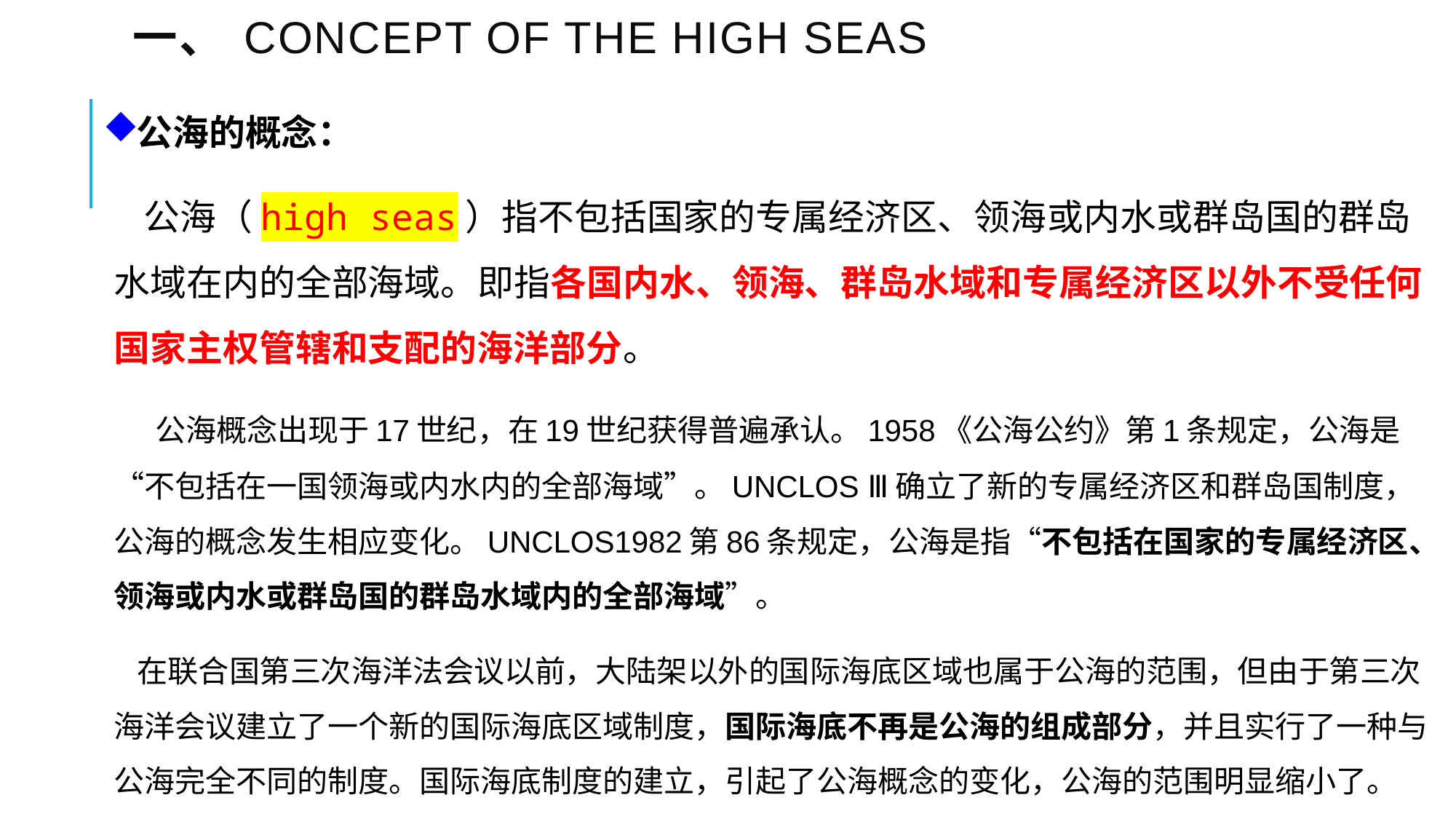

# 一、 Concept of The High Seas
公海的概念：
    公海（high seas）指不包括国家的专属经济区、领海或内水或群岛国的群岛水域在内的全部海域。即指各国内水、领海、群岛水域和专属经济区以外不受任何国家主权管辖和支配的海洋部分。
      公海概念出现于17世纪，在19世纪获得普遍承认。1958《公海公约》第1条规定，公海是“不包括在一国领海或内水内的全部海域”。UNCLOS Ⅲ确立了新的专属经济区和群岛国制度，公海的概念发生相应变化。UNCLOS1982第86条规定，公海是指“不包括在国家的专属经济区、领海或内水或群岛国的群岛水域内的全部海域”。
    在联合国第三次海洋法会议以前，大陆架以外的国际海底区域也属于公海的范围，但由于第三次海洋会议建立了一个新的国际海底区域制度，国际海底不再是公海的组成部分，并且实行了一种与公海完全不同的制度。国际海底制度的建立，引起了公海概念的变化，公海的范围明显缩小了。